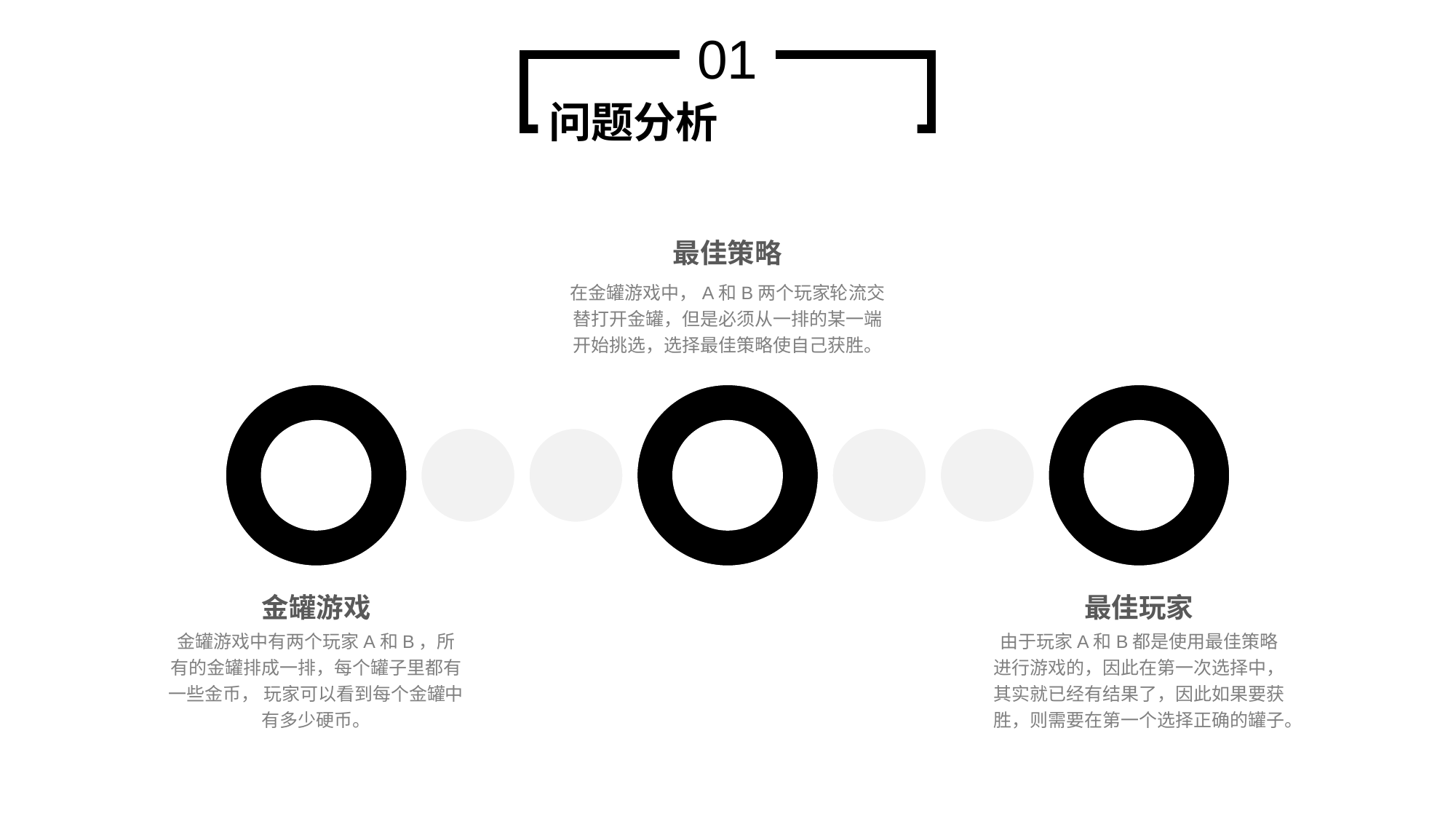

01

问题分析
最佳策略
在金罐游戏中，A和B两个玩家轮流交替打开金罐，但是必须从一排的某一端开始挑选，选择最佳策略使自己获胜。

金罐游戏
金罐游戏中有两个玩家A和B，所有的金罐排成一排，每个罐子里都有一些金币， 玩家可以看到每个金罐中有多少硬币。
最佳玩家
由于玩家A和B都是使用最佳策略进行游戏的，因此在第一次选择中，其实就已经有结果了，因此如果要获胜，则需要在第一个选择正确的罐子。